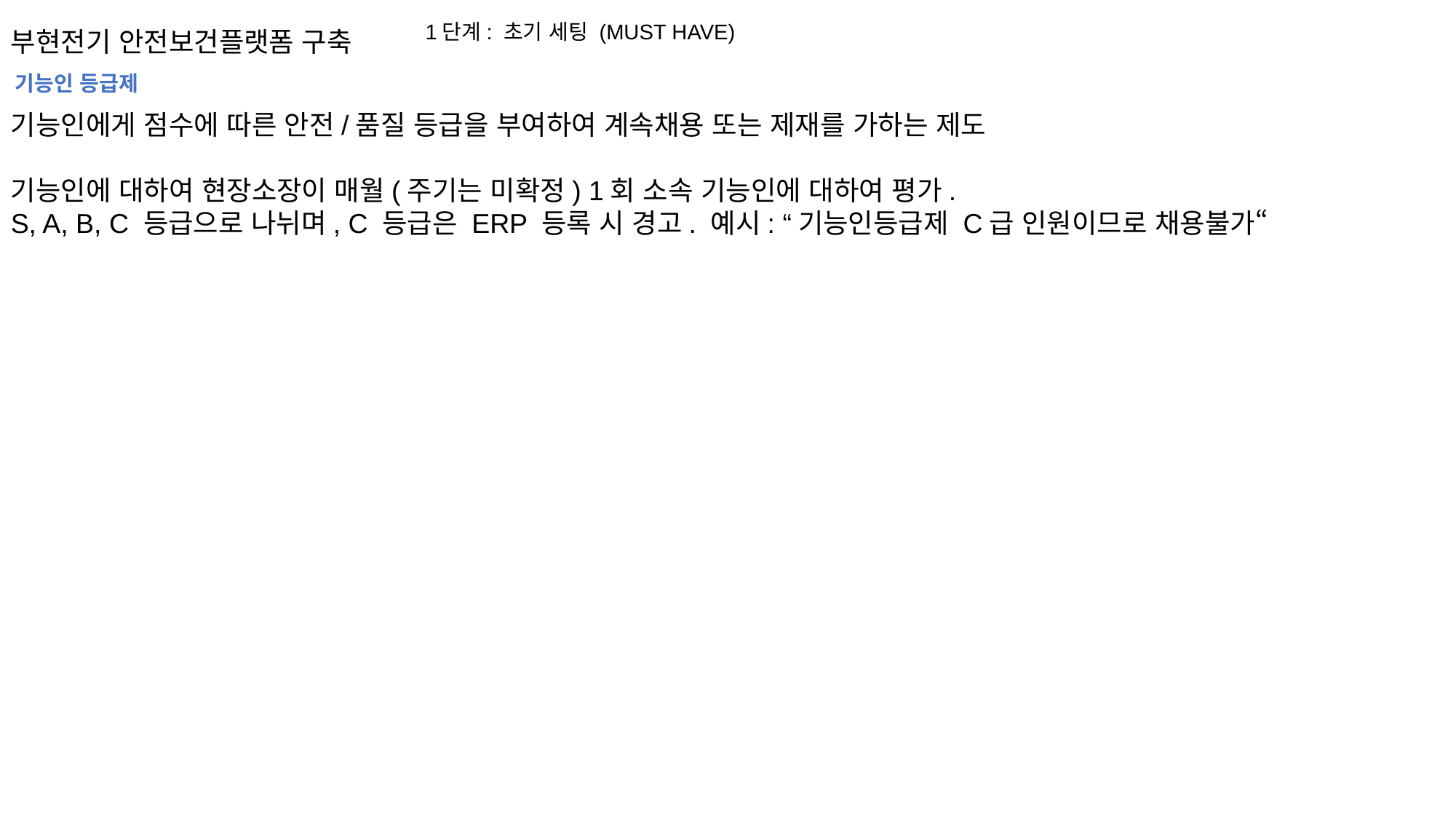

1단계: 초기 세팅 (MUST HAVE)
기능인 등급제
기능인에게 점수에 따른 안전/품질 등급을 부여하여 계속채용 또는 제재를 가하는 제도

기능인에 대하여 현장소장이 매월(주기는 미확정) 1회 소속 기능인에 대하여 평가.
S, A, B, C 등급으로 나뉘며, C 등급은 ERP 등록 시 경고. 예시: “기능인등급제 C급 인원이므로 채용불가“